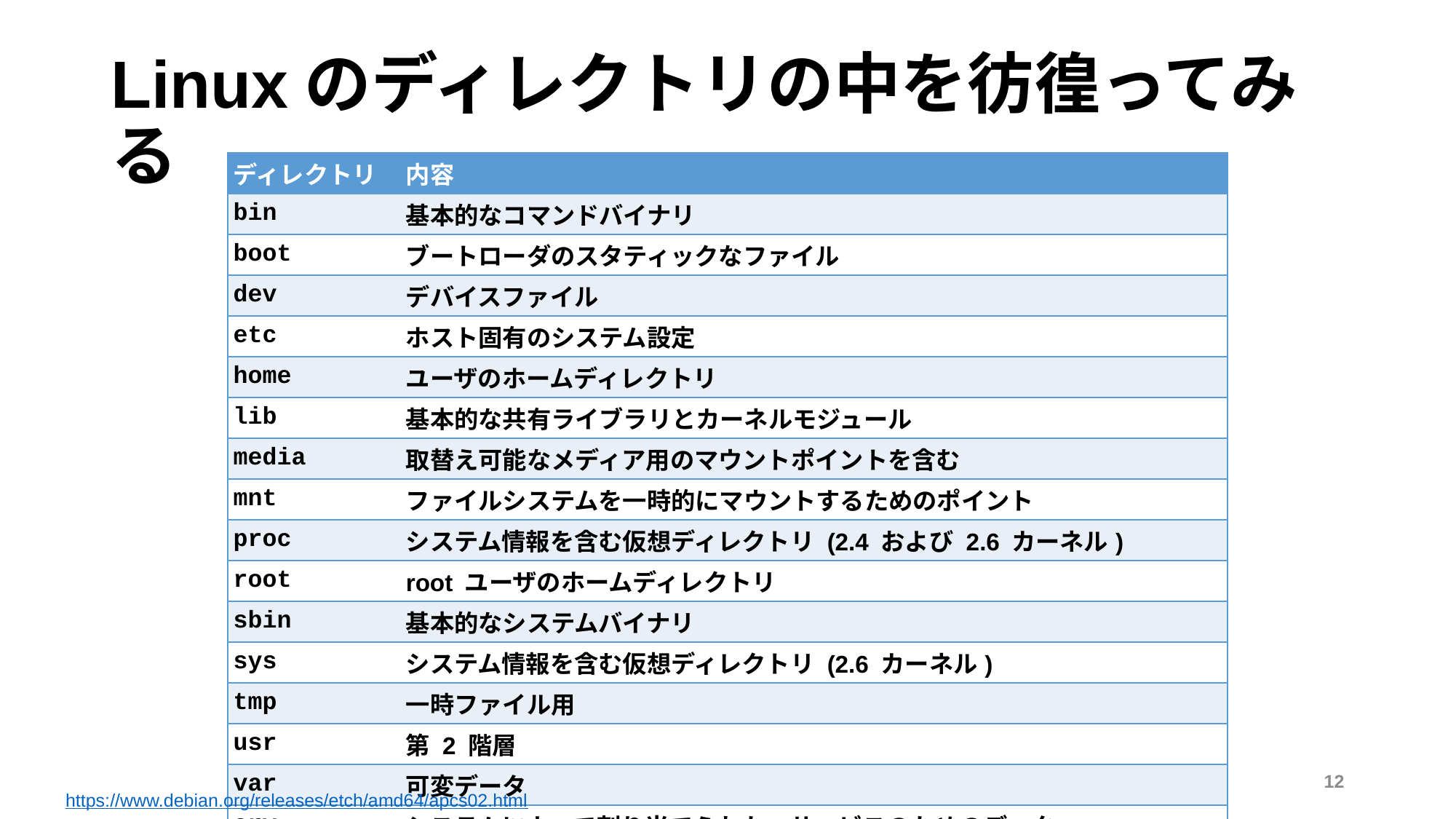

# Linuxのディレクトリの中を彷徨ってみる
| ディレクトリ | 内容 |
| --- | --- |
| bin | 基本的なコマンドバイナリ |
| boot | ブートローダのスタティックなファイル |
| dev | デバイスファイル |
| etc | ホスト固有のシステム設定 |
| home | ユーザのホームディレクトリ |
| lib | 基本的な共有ライブラリとカーネルモジュール |
| media | 取替え可能なメディア用のマウントポイントを含む |
| mnt | ファイルシステムを一時的にマウントするためのポイント |
| proc | システム情報を含む仮想ディレクトリ (2.4 および 2.6 カーネル) |
| root | root ユーザのホームディレクトリ |
| sbin | 基本的なシステムバイナリ |
| sys | システム情報を含む仮想ディレクトリ (2.6 カーネル) |
| tmp | 一時ファイル用 |
| usr | 第 2 階層 |
| var | 可変データ |
| srv | システムによって割り当てられた、サービスのためのデータ |
| opt | アドオンアプリケーションソフトウェアパッケージ |
12
https://www.debian.org/releases/etch/amd64/apcs02.html